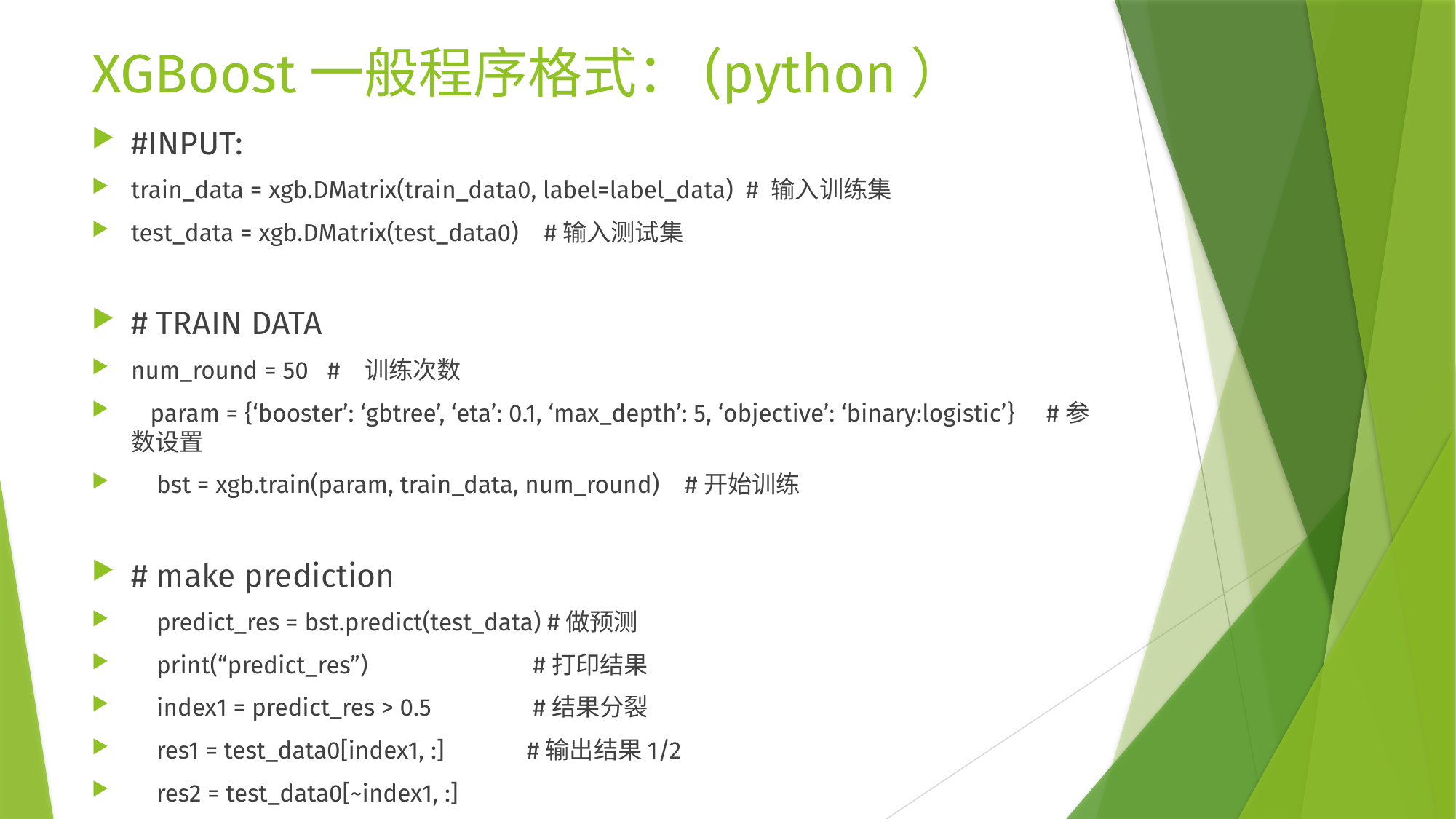

# XGBoost一般程序格式：(python）
#INPUT:
train_data = xgb.DMatrix(train_data0, label=label_data)  # 输入训练集
test_data = xgb.DMatrix(test_data0)    #输入测试集

# TRAIN DATA
num_round = 50   #   训练次数
   param = {‘booster’: ‘gbtree’, ‘eta’: 0.1, ‘max_depth’: 5, ‘objective’: ‘binary:logistic’}     #参数设置
    bst = xgb.train(param, train_data, num_round)    #开始训练

# make prediction
    predict_res = bst.predict(test_data) #做预测
    print(“predict_res”)                          #打印结果
    index1 = predict_res > 0.5                #结果分裂
    res1 = test_data0[index1, :]             #输出结果1/2
    res2 = test_data0[~index1, :]